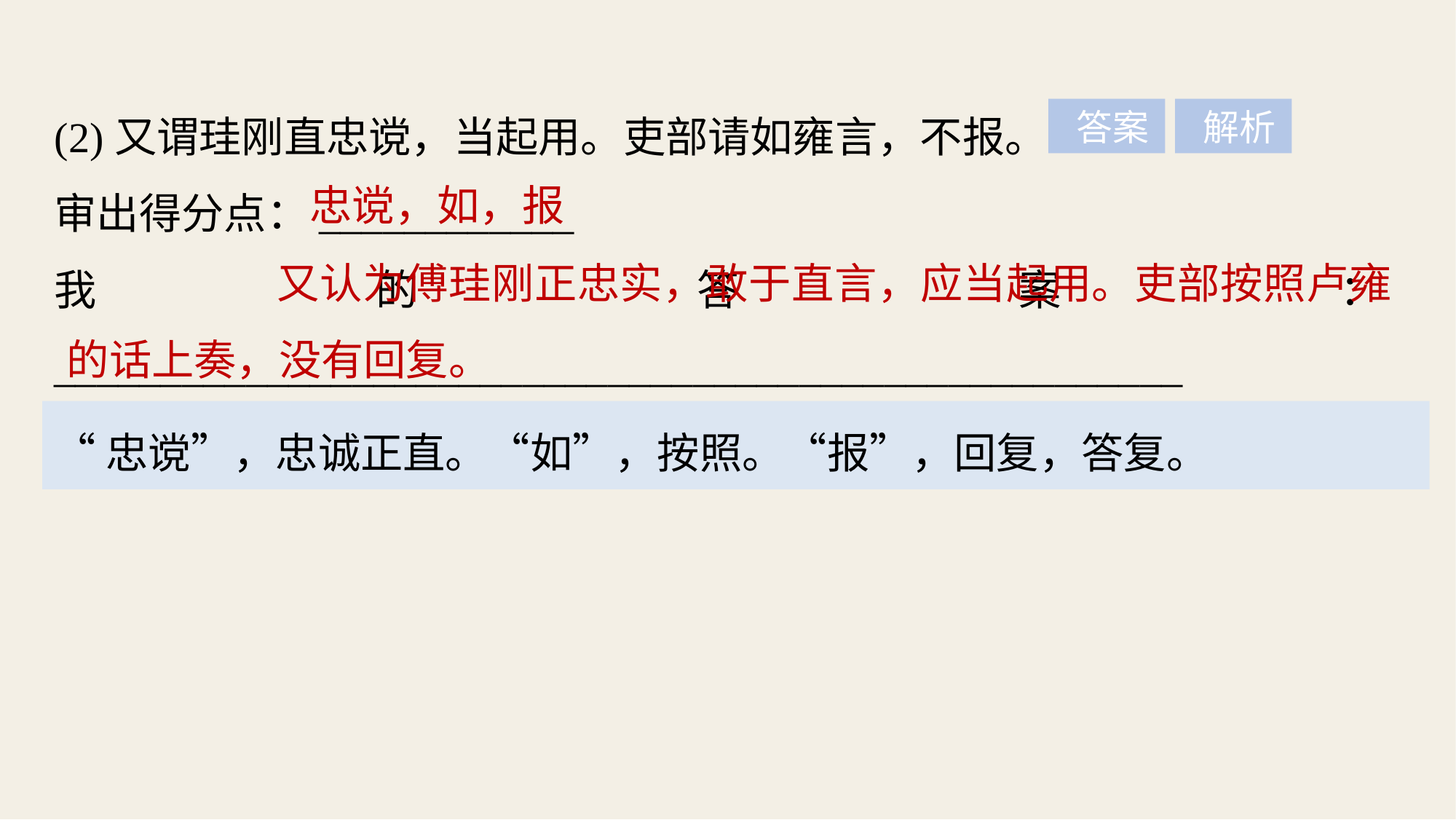

(2)又谓珪刚直忠谠，当起用。吏部请如雍言，不报。
审出得分点：____________
我的答案：_____________________________________________________
____________________
 答案
 解析
忠谠，如，报
                    又认为傅珪刚正忠实，敢于直言，应当起用。吏部按照卢雍的话上奏，没有回复。
“忠谠”，忠诚正直。“如”，按照。“报”，回复，答复。